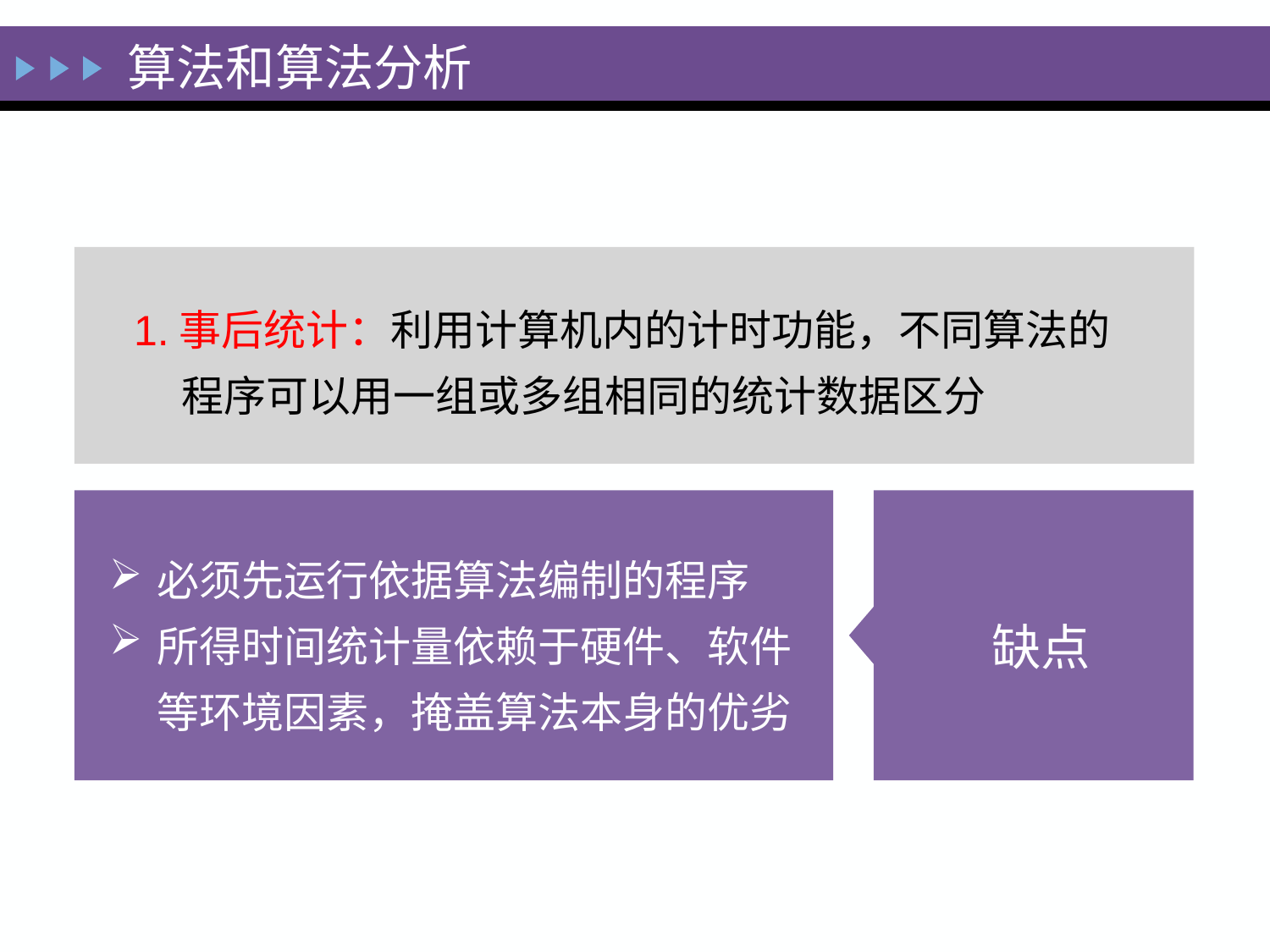

算法和算法分析

1.事后统计：利用计算机内的计时功能，不同算法的程序可以用一组或多组相同的统计数据区分

必须先运行依据算法编制的程序
所得时间统计量依赖于硬件、软件等环境因素，掩盖算法本身的优劣
缺点